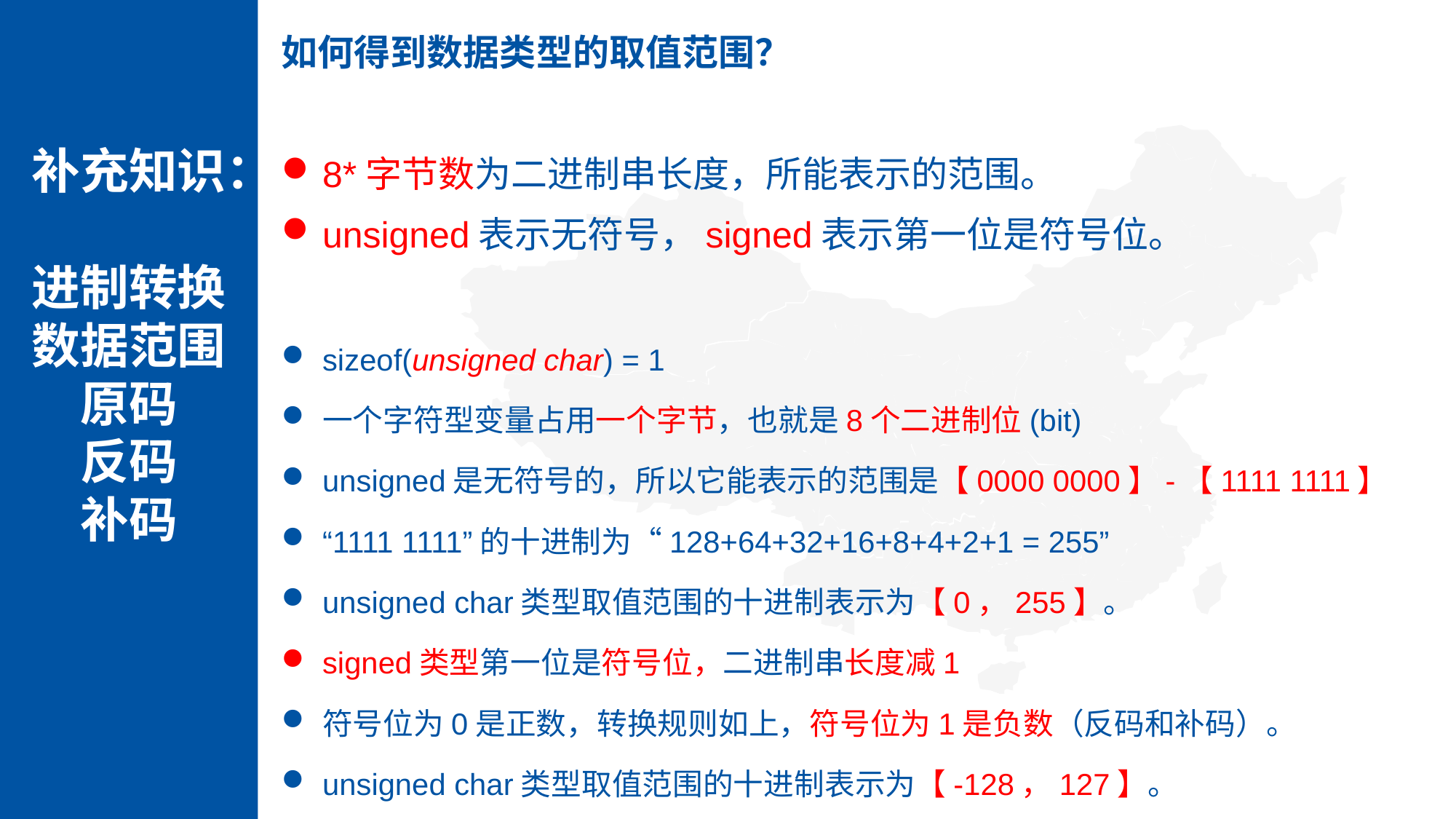

如何得到数据类型的取值范围？

8*字节数为二进制串长度，所能表示的范围。
unsigned表示无符号，signed表示第一位是符号位。

sizeof(unsigned char) = 1
一个字符型变量占用一个字节，也就是8个二进制位(bit)
unsigned是无符号的，所以它能表示的范围是【0000 0000】-【1111 1111】
“1111 1111”的十进制为“128+64+32+16+8+4+2+1 = 255”
unsigned char类型取值范围的十进制表示为【0，255】。
signed类型第一位是符号位，二进制串长度减1
符号位为0是正数，转换规则如上，符号位为1是负数（反码和补码）。
unsigned char类型取值范围的十进制表示为【-128，127】。
补充知识：

进制转换
数据范围
原码
反码
补码